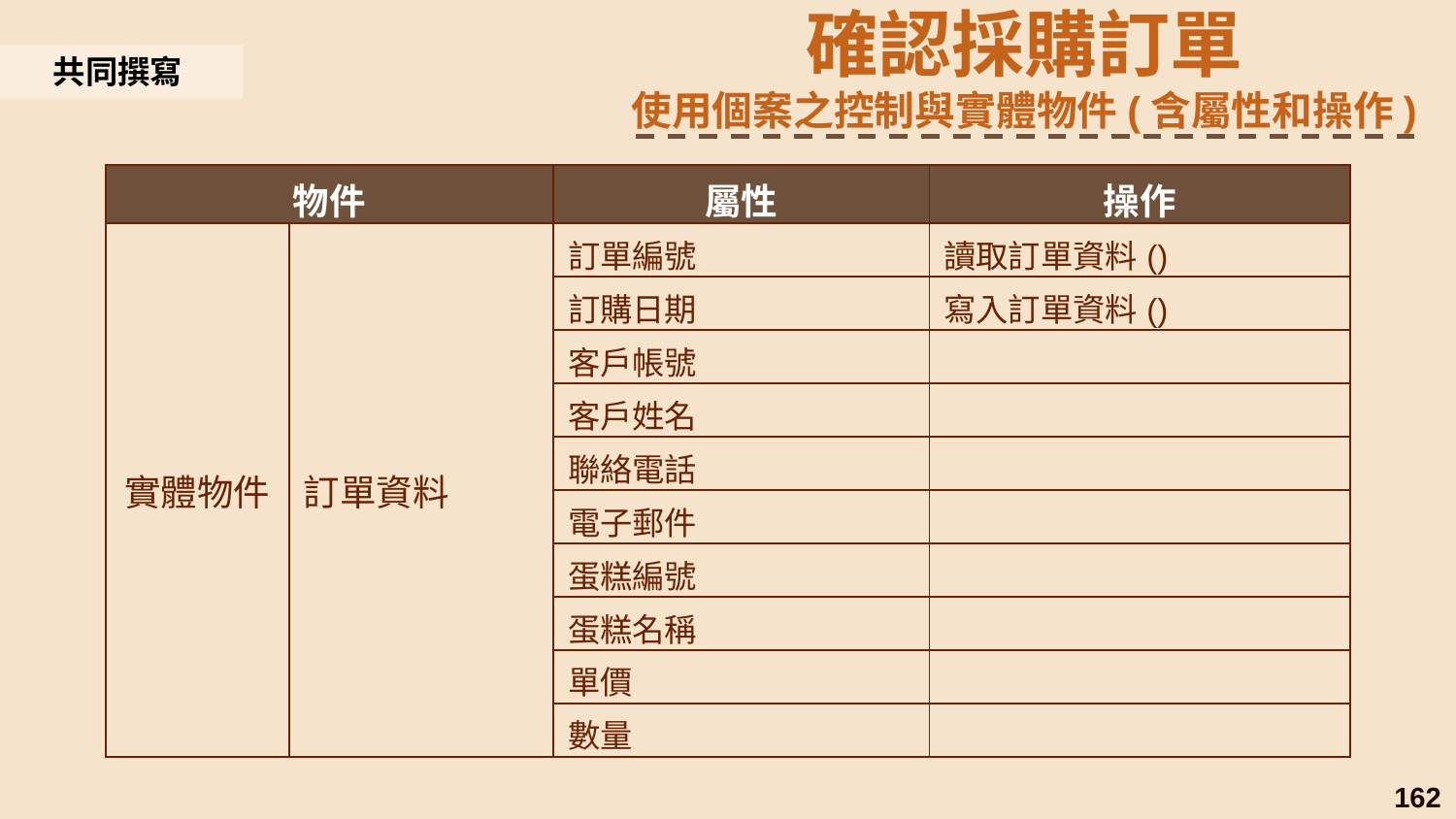

確認採購訂單
使用個案之控制與實體物件(含屬性和操作)

共同撰寫
| 物件 |  | 屬性 | 操作 |
| --- | --- | --- | --- |
| 實體物件 | 訂單資料 | 訂單編號 | 讀取訂單資料() |
|  |  | 訂購日期 | 寫入訂單資料() |
|  |  | 客戶帳號 |  |
|  |  | 客戶姓名 |  |
|  |  | 聯絡電話 |  |
|  | 購物車資料 | 電子郵件 |  |
|  |  | 蛋糕編號 |  |
|  |  | 蛋糕名稱 |  |
|  |  | 單價 |  |
|  |  | 數量 |  |
162